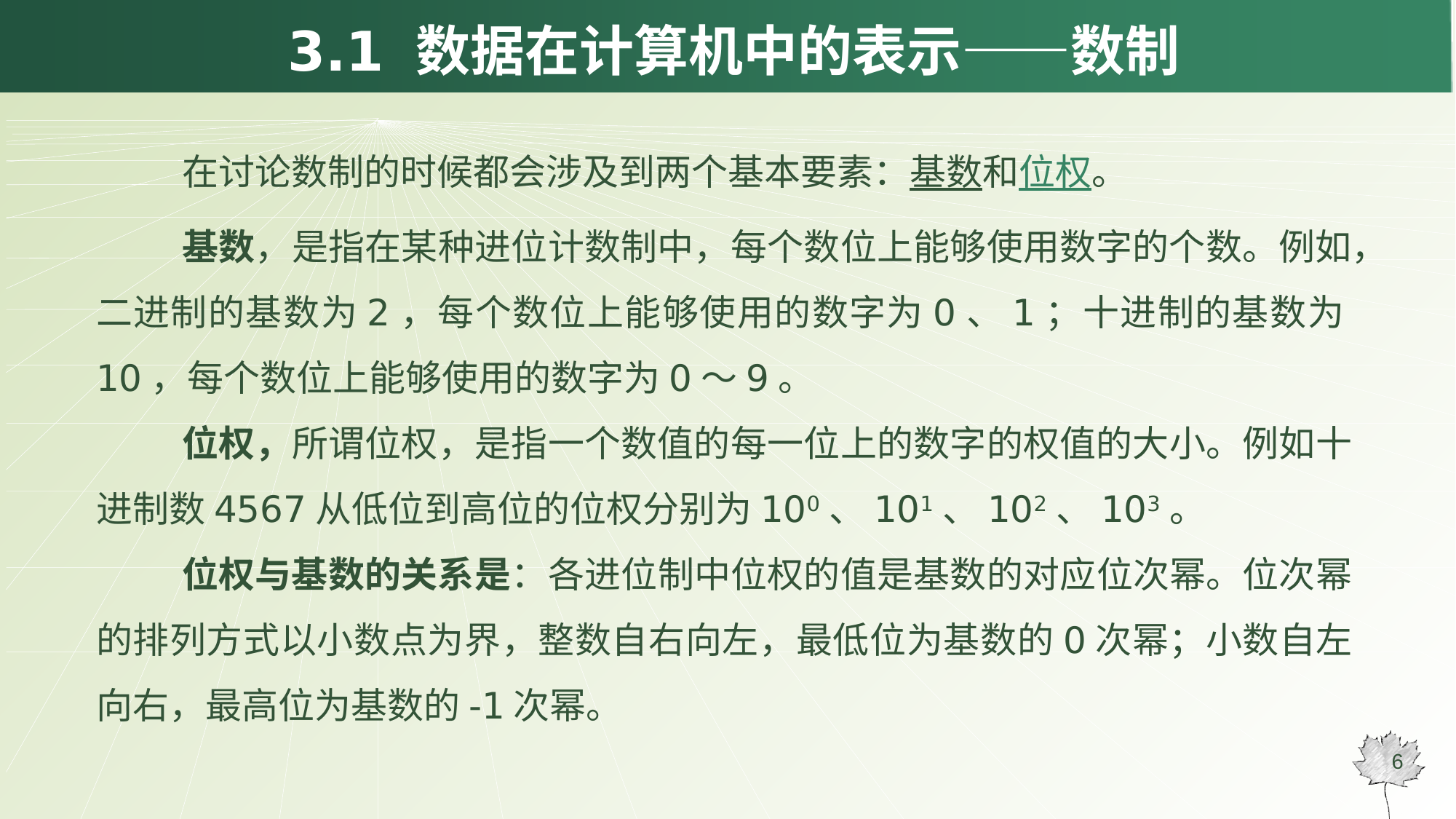

# 3.1 数据在计算机中的表示——数制
在讨论数制的时候都会涉及到两个基本要素：基数和位权。
基数，是指在某种进位计数制中，每个数位上能够使用数字的个数。例如，二进制的基数为2，每个数位上能够使用的数字为0、1；十进制的基数为10，每个数位上能够使用的数字为0～9。
位权，所谓位权，是指一个数值的每一位上的数字的权值的大小。例如十进制数4567从低位到高位的位权分别为100、101、102、103。
位权与基数的关系是：各进位制中位权的值是基数的对应位次幂。位次幂的排列方式以小数点为界，整数自右向左，最低位为基数的0次幂；小数自左向右，最高位为基数的-1次幂。
6